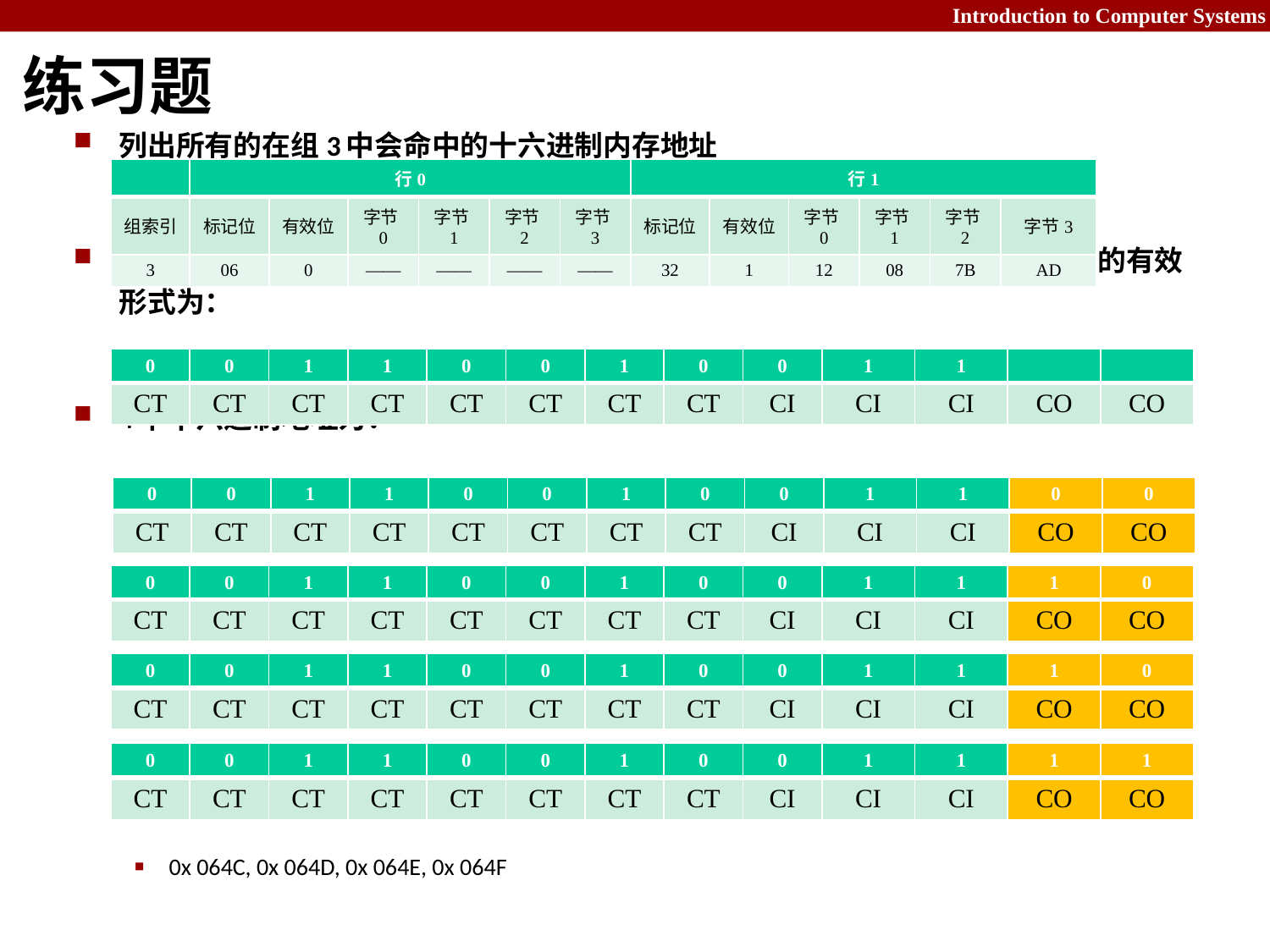

# 练习题
列出所有的在组3中会命中的十六进制内存地址

组3包含一个有效行，标记为0x32，有效位为1，4个地址会命中，这些地址的有效形式为：

4个十六进制地址为：

0x 064C, 0x 064D, 0x 064E, 0x 064F

|  | 行0 |  |  |  |  |  | 行1 |  |  |  |  |  |
| --- | --- | --- | --- | --- | --- | --- | --- | --- | --- | --- | --- | --- |
| 组索引 | 标记位 | 有效位 | 字节0 | 字节1 | 字节2 | 字节3 | 标记位 | 有效位 | 字节0 | 字节1 | 字节2 | 字节3 |
| 3 | 06 | 0 | —— | —— | —— | —— | 32 | 1 | 12 | 08 | 7B | AD |
| 0 | 0 | 1 | 1 | 0 | 0 | 1 | 0 | 0 | 1 | 1 |  |  |
| --- | --- | --- | --- | --- | --- | --- | --- | --- | --- | --- | --- | --- |
| CT | CT | CT | CT | CT | CT | CT | CT | CI | CI | CI | CO | CO |
| 0 | 0 | 1 | 1 | 0 | 0 | 1 | 0 | 0 | 1 | 1 | 0 | 0 |
| --- | --- | --- | --- | --- | --- | --- | --- | --- | --- | --- | --- | --- |
| CT | CT | CT | CT | CT | CT | CT | CT | CI | CI | CI | CO | CO |
| 0 | 0 | 1 | 1 | 0 | 0 | 1 | 0 | 0 | 1 | 1 | 1 | 0 |
| --- | --- | --- | --- | --- | --- | --- | --- | --- | --- | --- | --- | --- |
| CT | CT | CT | CT | CT | CT | CT | CT | CI | CI | CI | CO | CO |
| 0 | 0 | 1 | 1 | 0 | 0 | 1 | 0 | 0 | 1 | 1 | 1 | 0 |
| --- | --- | --- | --- | --- | --- | --- | --- | --- | --- | --- | --- | --- |
| CT | CT | CT | CT | CT | CT | CT | CT | CI | CI | CI | CO | CO |
| 0 | 0 | 1 | 1 | 0 | 0 | 1 | 0 | 0 | 1 | 1 | 1 | 1 |
| --- | --- | --- | --- | --- | --- | --- | --- | --- | --- | --- | --- | --- |
| CT | CT | CT | CT | CT | CT | CT | CT | CI | CI | CI | CO | CO |